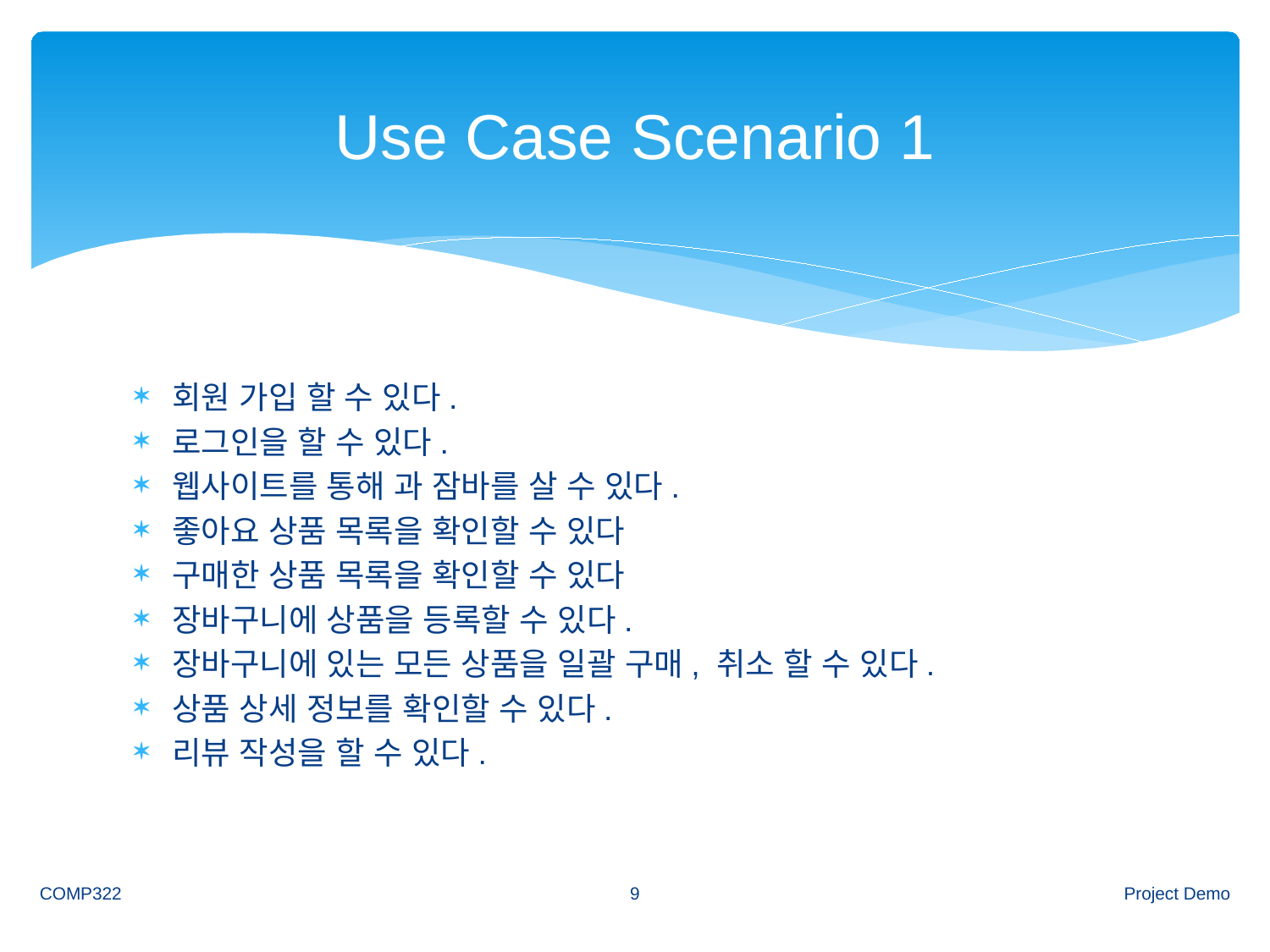

# Use Case Scenario 1
회원 가입 할 수 있다.
로그인을 할 수 있다.
웹사이트를 통해 과 잠바를 살 수 있다.
좋아요 상품 목록을 확인할 수 있다
구매한 상품 목록을 확인할 수 있다
장바구니에 상품을 등록할 수 있다.
장바구니에 있는 모든 상품을 일괄 구매, 취소 할 수 있다.
상품 상세 정보를 확인할 수 있다.
리뷰 작성을 할 수 있다.

9
COMP322
Project Demo